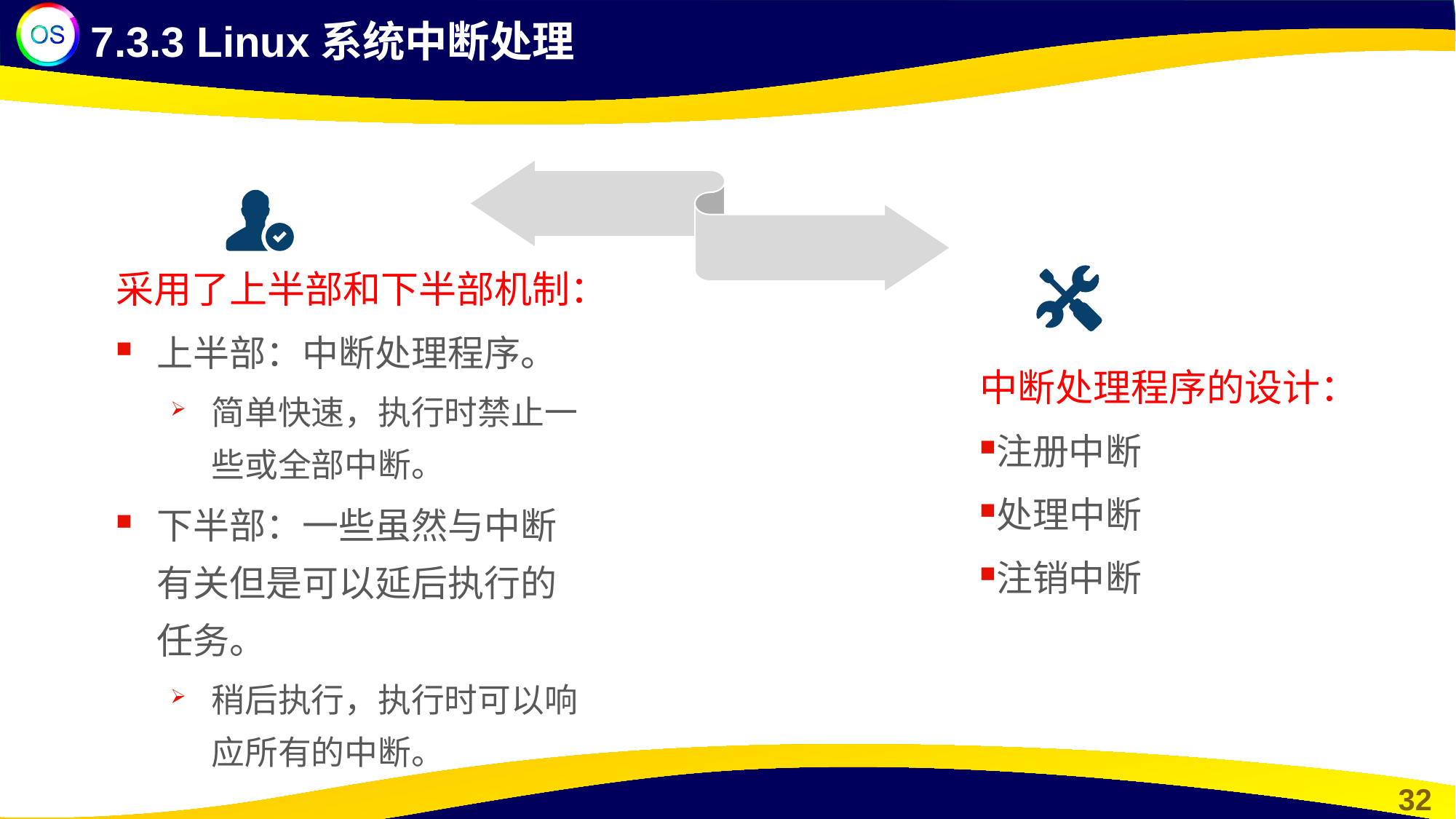

7.3.3 Linux系统中断处理

采用了上半部和下半部机制：
上半部：中断处理程序。
简单快速，执行时禁止一些或全部中断。
下半部：一些虽然与中断有关但是可以延后执行的任务。
稍后执行，执行时可以响应所有的中断。

中断处理程序的设计：
注册中断
处理中断
注销中断